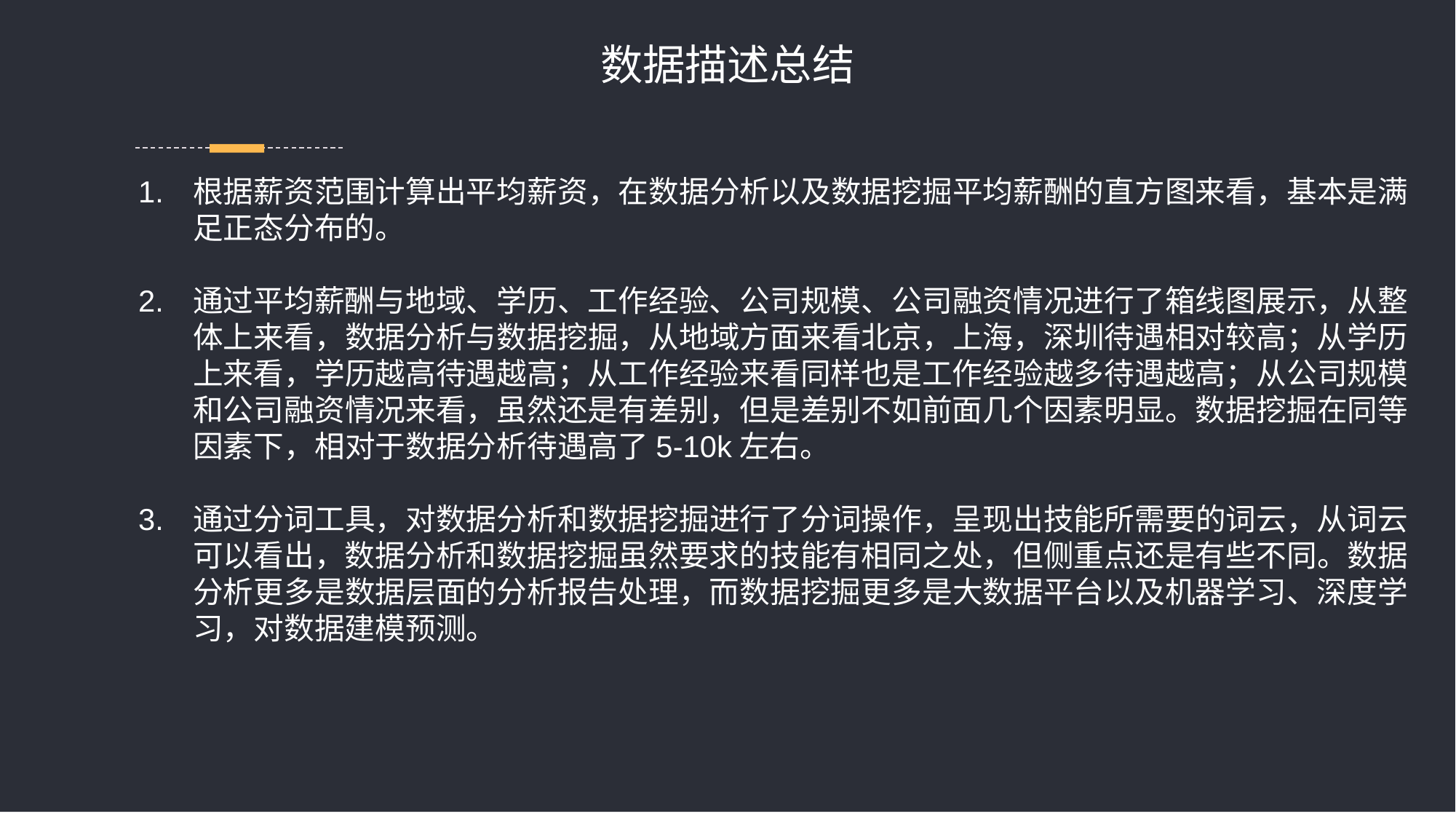

数据描述总结

根据薪资范围计算出平均薪资，在数据分析以及数据挖掘平均薪酬的直方图来看，基本是满足正态分布的。

通过平均薪酬与地域、学历、工作经验、公司规模、公司融资情况进行了箱线图展示，从整体上来看，数据分析与数据挖掘，从地域方面来看北京，上海，深圳待遇相对较高；从学历上来看，学历越高待遇越高；从工作经验来看同样也是工作经验越多待遇越高；从公司规模和公司融资情况来看，虽然还是有差别，但是差别不如前面几个因素明显。数据挖掘在同等因素下，相对于数据分析待遇高了5-10k左右。

通过分词工具，对数据分析和数据挖掘进行了分词操作，呈现出技能所需要的词云，从词云可以看出，数据分析和数据挖掘虽然要求的技能有相同之处，但侧重点还是有些不同。数据分析更多是数据层面的分析报告处理，而数据挖掘更多是大数据平台以及机器学习、深度学习，对数据建模预测。